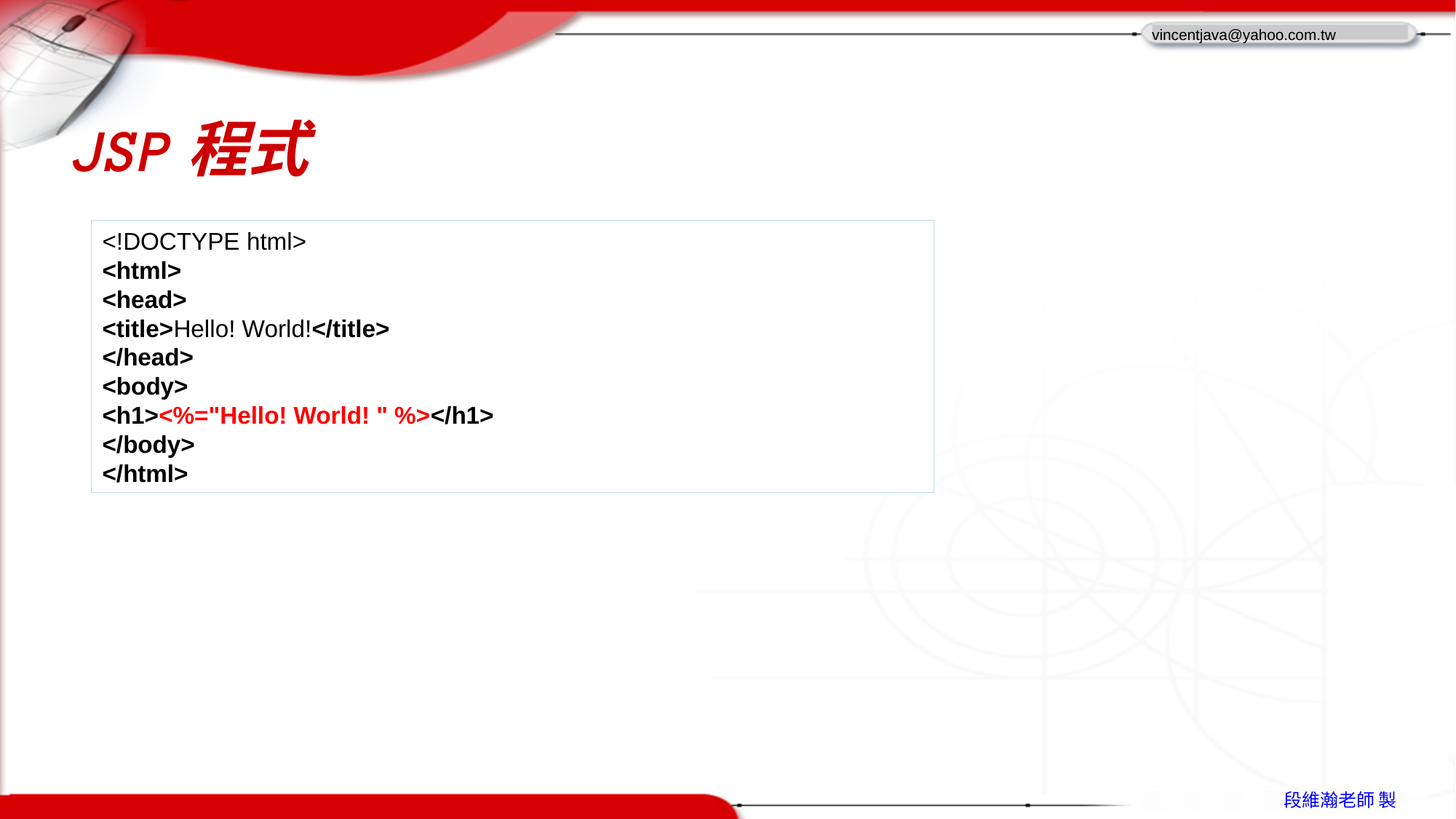

# JSP程式
<!DOCTYPE html>
<html>
<head>
<title>Hello! World!</title>
</head>
<body>
<h1><%="Hello! World! " %></h1>
</body>
</html>